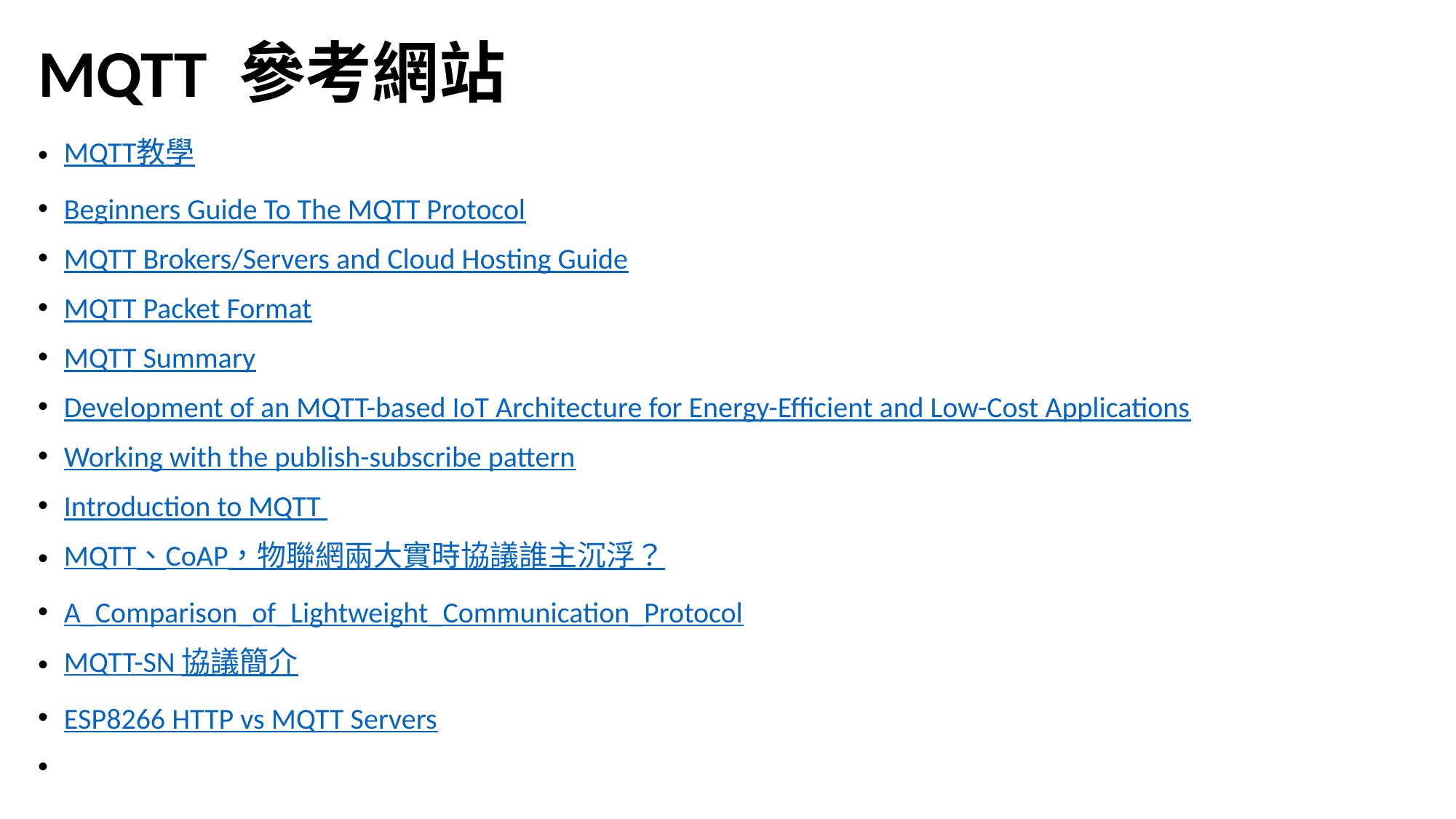

# MQTT 參考網站
MQTT教學
Beginners Guide To The MQTT Protocol
MQTT Brokers/Servers and Cloud Hosting Guide
MQTT Packet Format
MQTT Summary
Development of an MQTT-based IoT Architecture for Energy-Efficient and Low-Cost Applications
Working with the publish-subscribe pattern
Introduction to MQTT
MQTT、CoAP，物聯網兩大實時協議誰主沉浮？
A_Comparison_of_Lightweight_Communication_Protocol
MQTT-SN 協議簡介
ESP8266 HTTP vs MQTT Servers